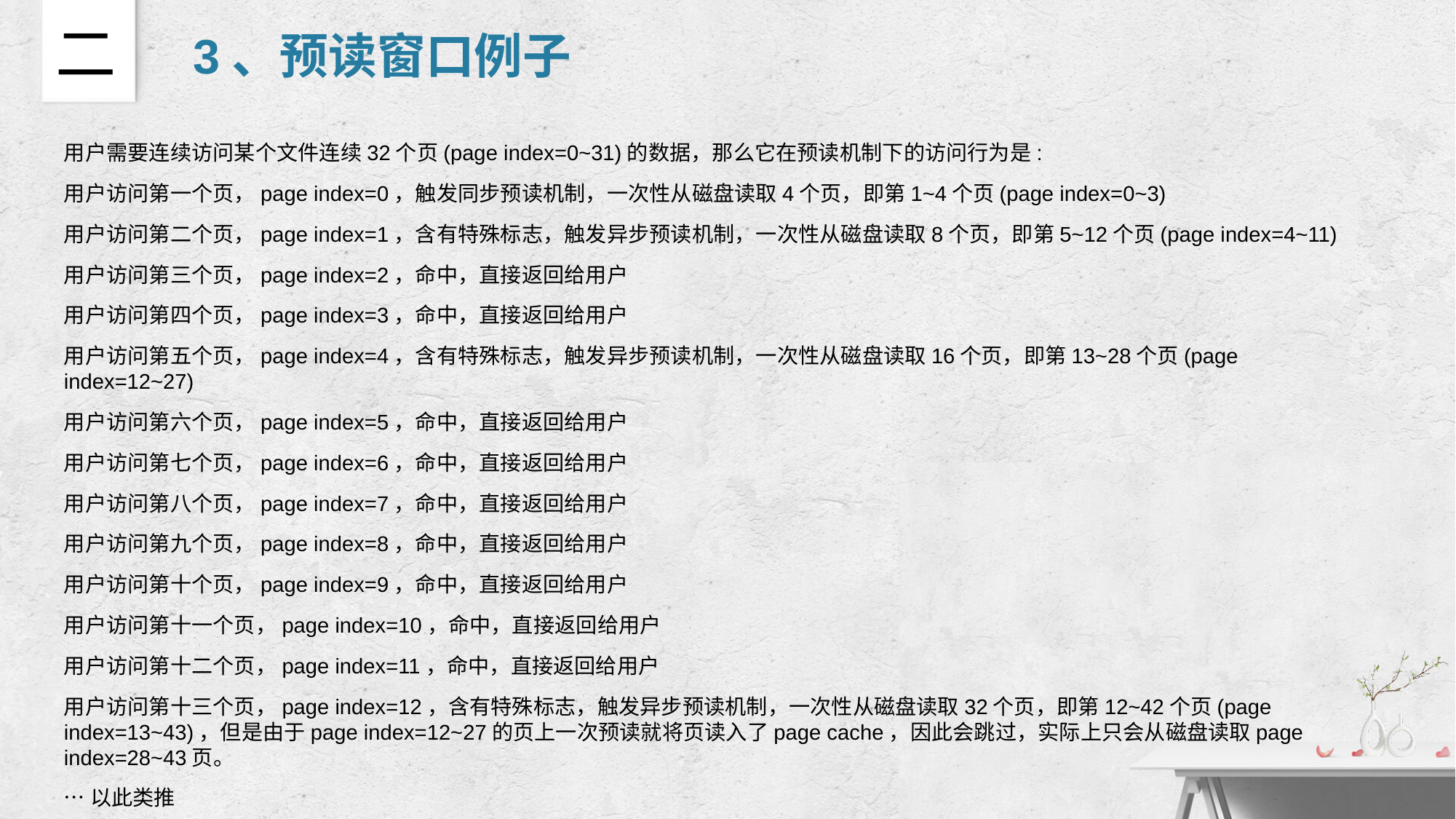

二
3、预读窗口例子
用户需要连续访问某个文件连续32个页(page index=0~31)的数据，那么它在预读机制下的访问行为是:
用户访问第一个页，page index=0，触发同步预读机制，一次性从磁盘读取4个页，即第1~4个页(page index=0~3)
用户访问第二个页，page index=1，含有特殊标志，触发异步预读机制，一次性从磁盘读取8个页，即第5~12个页(page index=4~11)
用户访问第三个页，page index=2，命中，直接返回给用户
用户访问第四个页，page index=3，命中，直接返回给用户
用户访问第五个页，page index=4，含有特殊标志，触发异步预读机制，一次性从磁盘读取16个页，即第13~28个页(page index=12~27)
用户访问第六个页，page index=5，命中，直接返回给用户
用户访问第七个页，page index=6，命中，直接返回给用户
用户访问第八个页，page index=7，命中，直接返回给用户
用户访问第九个页，page index=8，命中，直接返回给用户
用户访问第十个页，page index=9，命中，直接返回给用户
用户访问第十一个页，page index=10，命中，直接返回给用户
用户访问第十二个页，page index=11，命中，直接返回给用户
用户访问第十三个页，page index=12，含有特殊标志，触发异步预读机制，一次性从磁盘读取32个页，即第12~42个页(page index=13~43)，但是由于page index=12~27的页上一次预读就将页读入了page cache，因此会跳过，实际上只会从磁盘读取page index=28~43页。
…以此类推